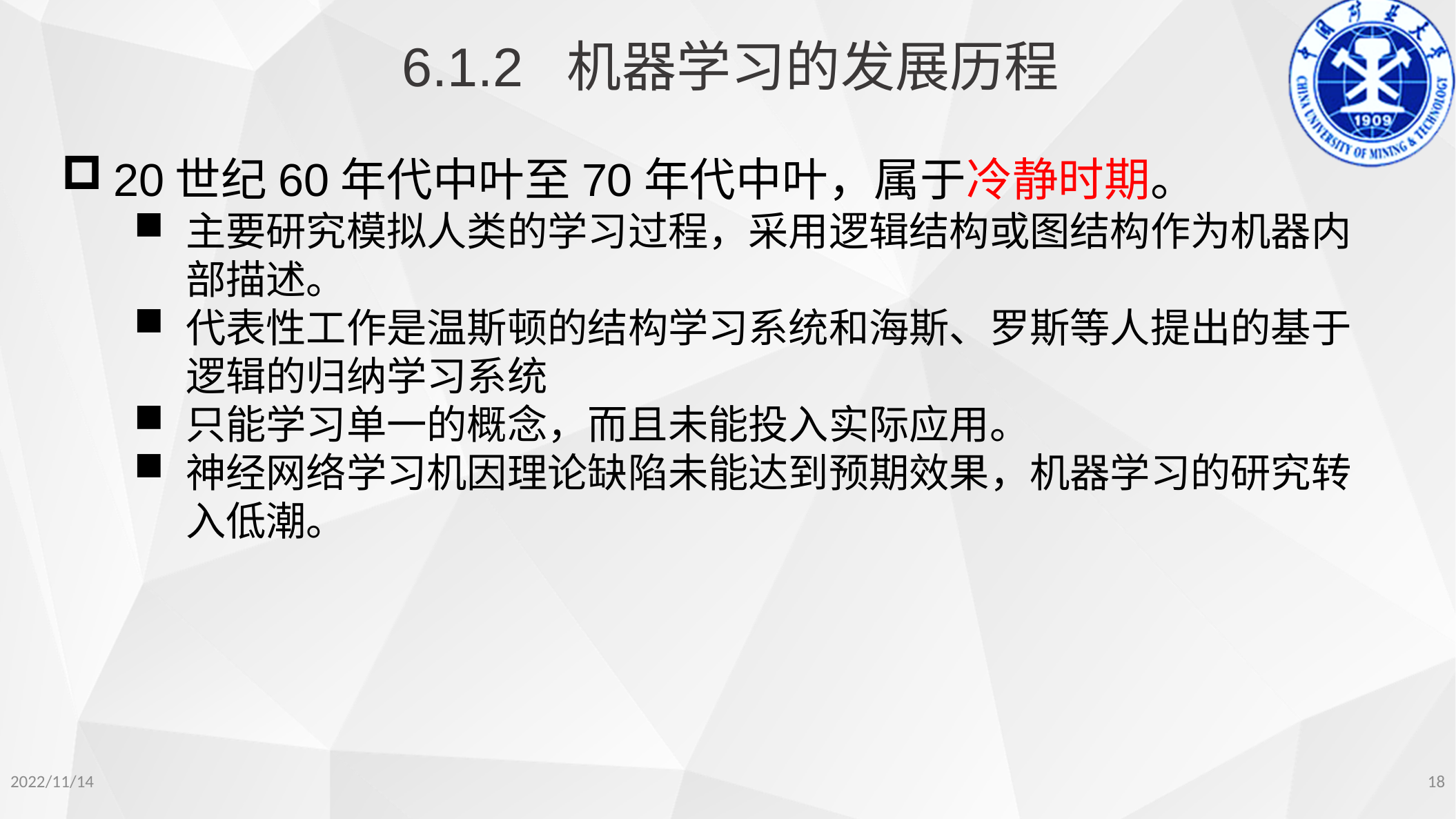

6.1.2  机器学习的发展历程
20世纪60年代中叶至70年代中叶，属于冷静时期。
主要研究模拟人类的学习过程，采用逻辑结构或图结构作为机器内部描述。
代表性工作是温斯顿的结构学习系统和海斯、罗斯等人提出的基于逻辑的归纳学习系统
只能学习单一的概念，而且未能投入实际应用。
神经网络学习机因理论缺陷未能达到预期效果，机器学习的研究转入低潮。
2022/11/14
18